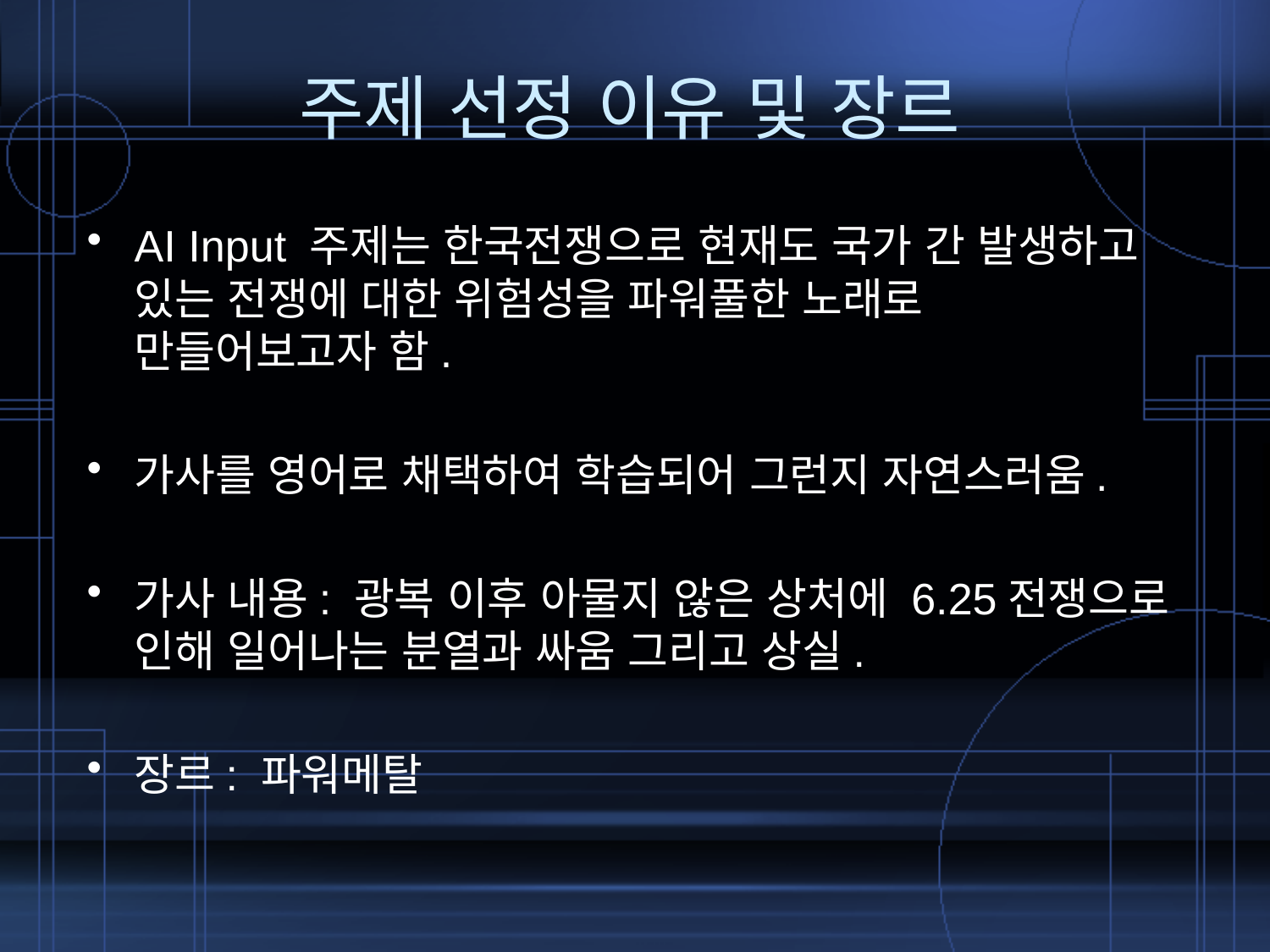

# 주제 선정 이유 및 장르
AI Input 주제는 한국전쟁으로 현재도 국가 간 발생하고 있는 전쟁에 대한 위험성을 파워풀한 노래로 만들어보고자 함.

가사를 영어로 채택하여 학습되어 그런지 자연스러움.

가사 내용: 광복 이후 아물지 않은 상처에 6.25전쟁으로 인해 일어나는 분열과 싸움 그리고 상실.

장르: 파워메탈